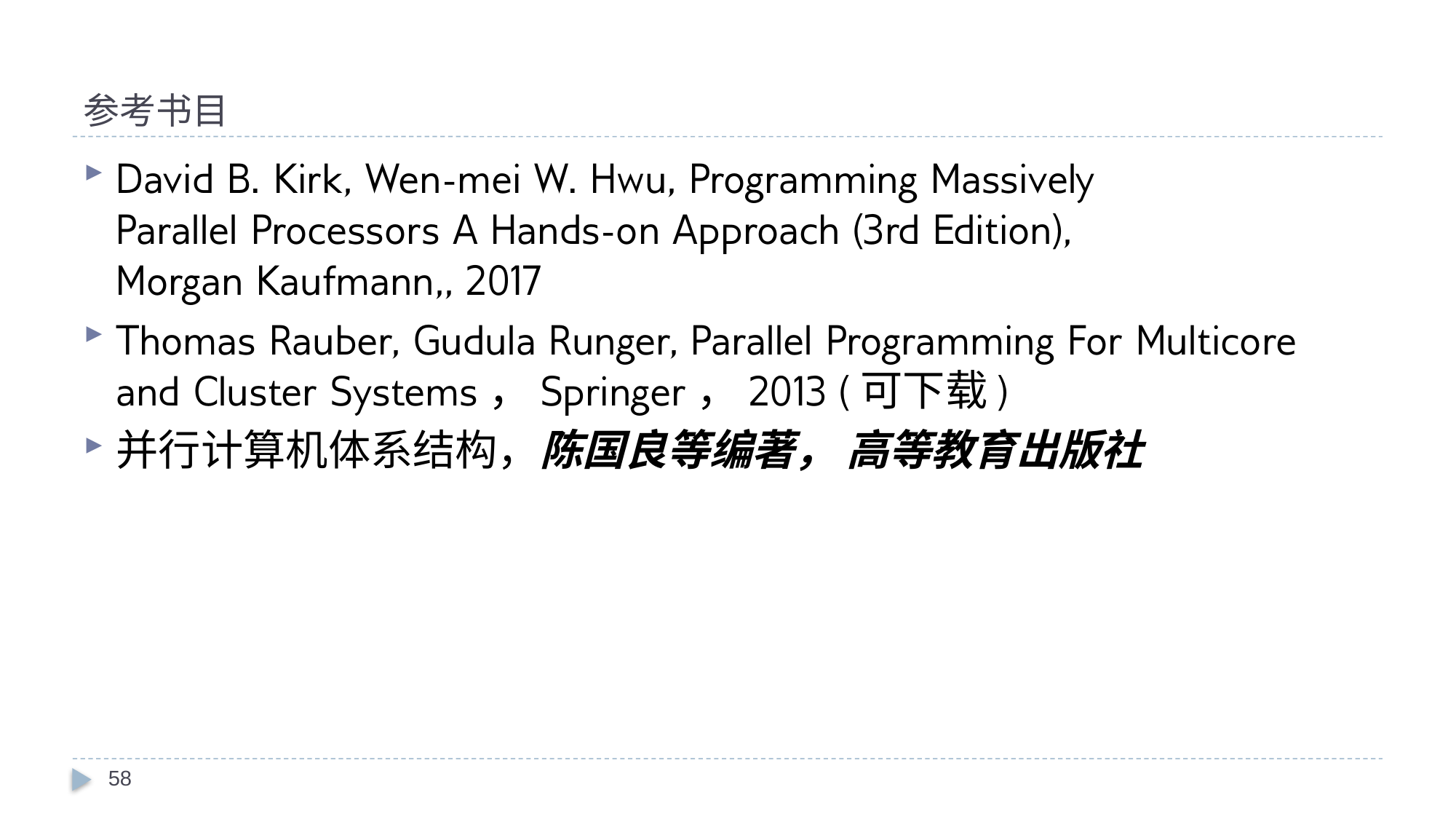

# 参考书目
David B. Kirk, Wen-mei W. Hwu, Programming Massively Parallel Processors A Hands-on Approach (3rd Edition), Morgan Kaufmann,, 2017
Thomas Rauber, Gudula Runger, Parallel Programming For Multicore and Cluster Systems，Springer，2013 (可下载)
并行计算机体系结构，陈国良等编著， 高等教育出版社

58